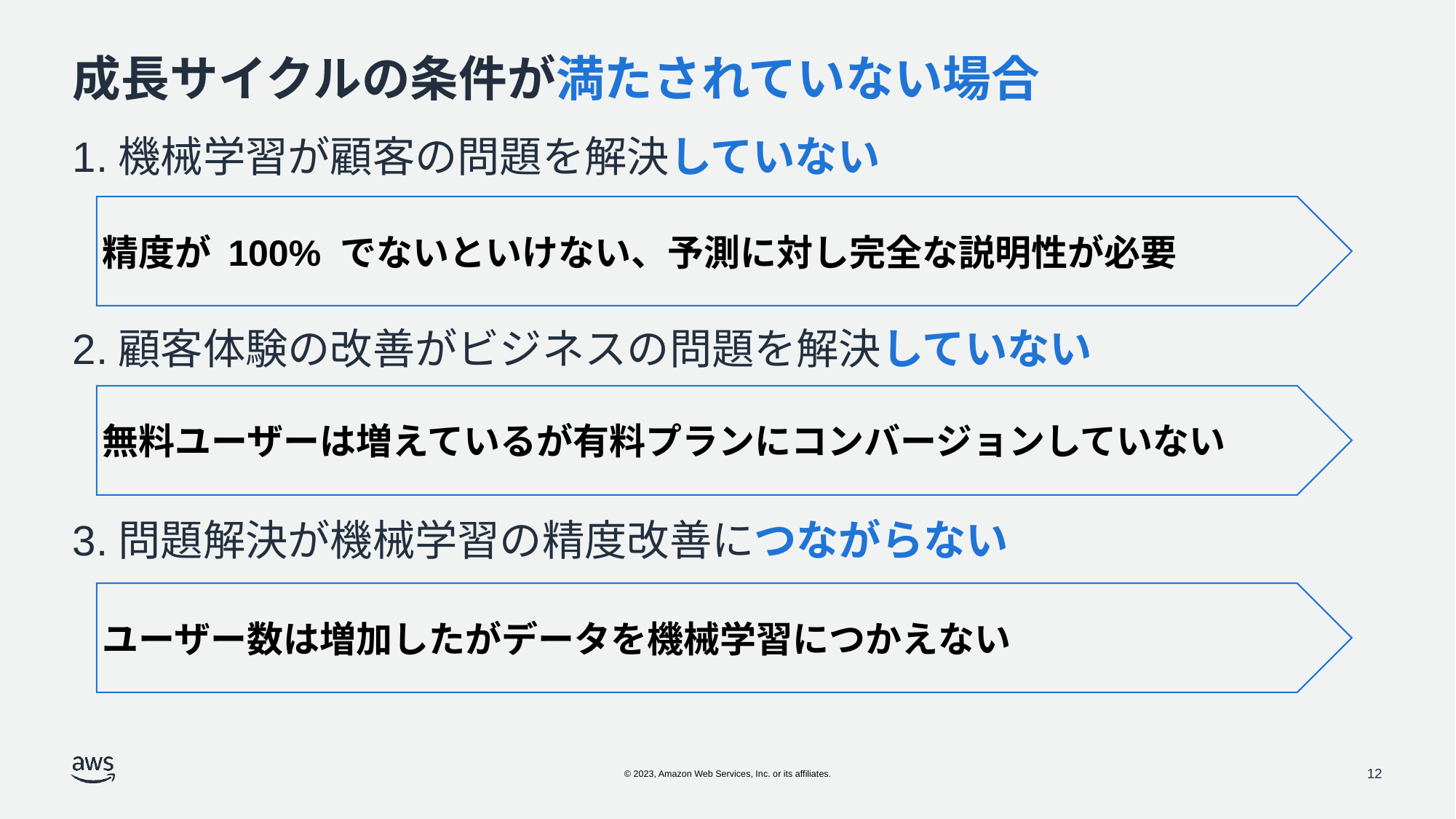

# 成長サイクルの条件が満たされていない場合
1.機械学習が顧客の問題を解決していない

2.顧客体験の改善がビジネスの問題を解決していない

3.問題解決が機械学習の精度改善につながらない

精度が 100% でないといけない、予測に対し完全な説明性が必要
無料ユーザーは増えているが有料プランにコンバージョンしていない
ユーザー数は増加したがデータを機械学習につかえない
12